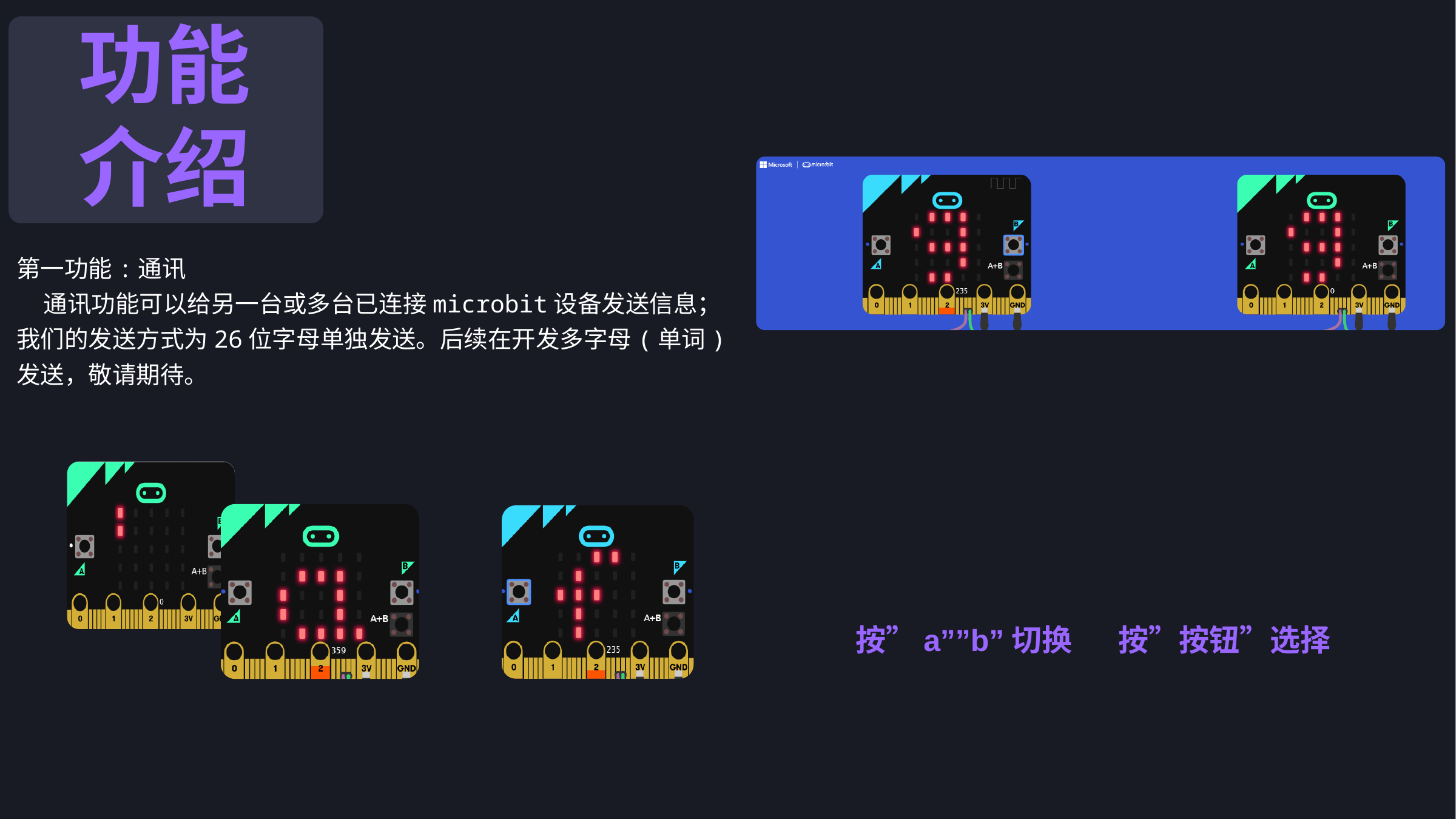

功能
介绍

第一功能:通讯
    通讯功能可以给另一台或多台已连接microbit设备发送信息；我们的发送方式为26位字母单独发送。后续在开发多字母(单词)发送，敬请期待。

按”a””b”切换
按”按钮”选择